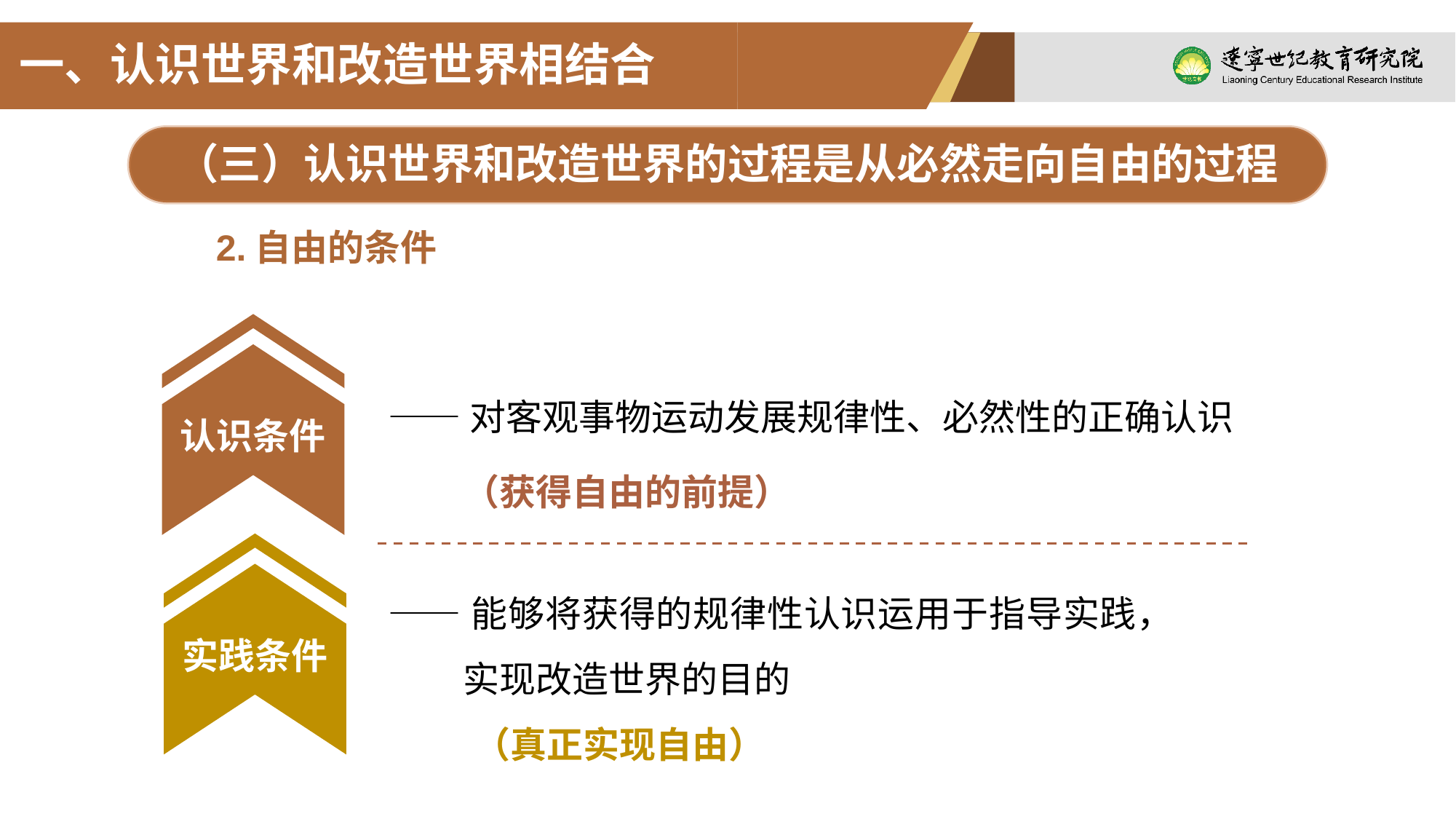

一、认识世界和改造世界相结合
（三）认识世界和改造世界的过程是从必然走向自由的过程
2.自由的条件

认识条件
——对客观事物运动发展规律性、必然性的正确认识
（获得自由的前提）

实践条件
——能够将获得的规律性认识运用于指导实践，实现改造世界的目的
（真正实现自由）